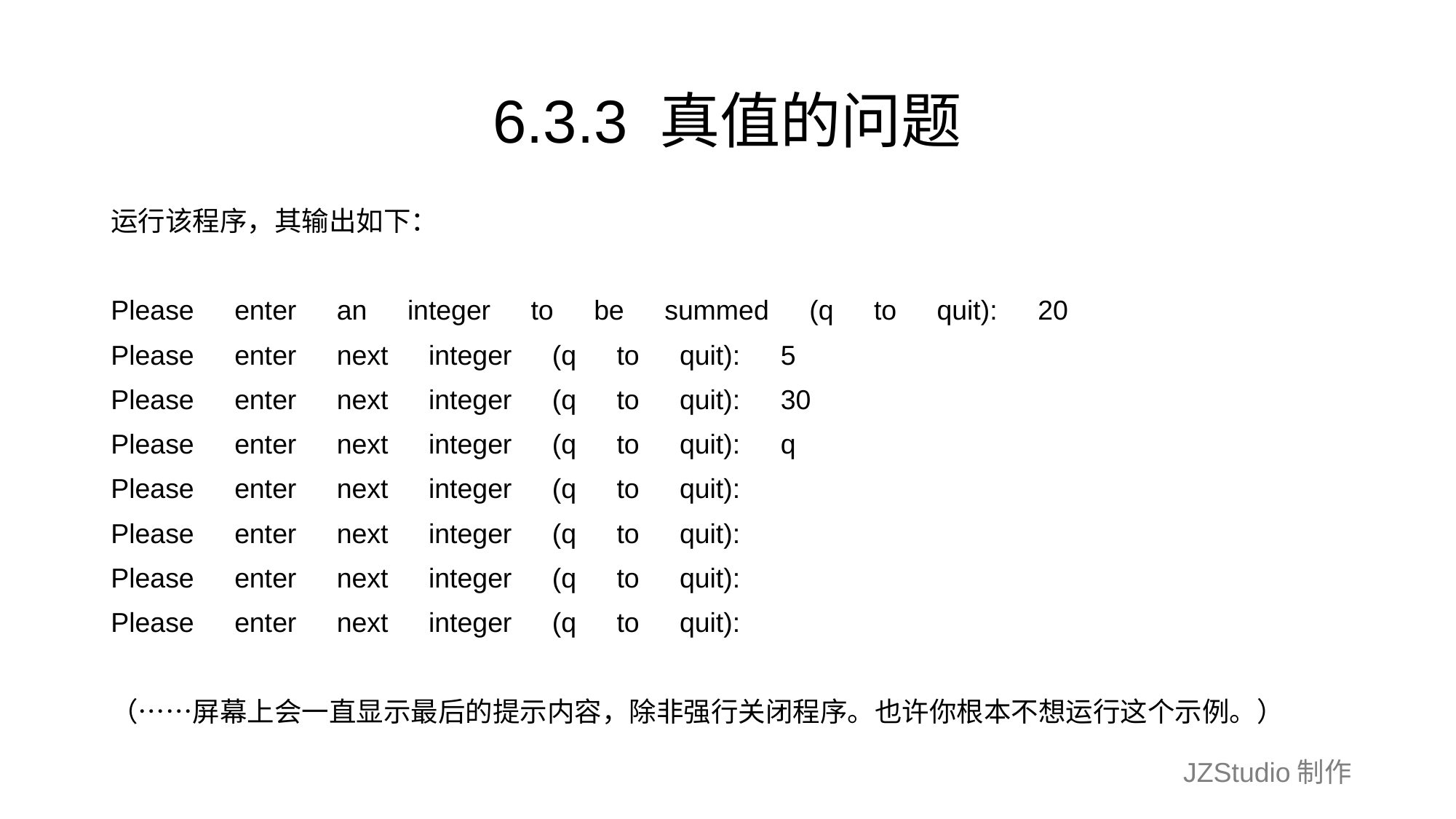

# 6.3.3 真值的问题
运行该程序，其输出如下：

Please　enter　an　integer　to　be　summed　(q　to　quit):　20
Please　enter　next　integer　(q　to　quit):　5
Please　enter　next　integer　(q　to　quit):　30
Please　enter　next　integer　(q　to　quit):　q
Please　enter　next　integer　(q　to　quit):
Please　enter　next　integer　(q　to　quit):
Please　enter　next　integer　(q　to　quit):
Please　enter　next　integer　(q　to　quit):

（……屏幕上会一直显示最后的提示内容，除非强行关闭程序。也许你根本不想运行这个示例。）